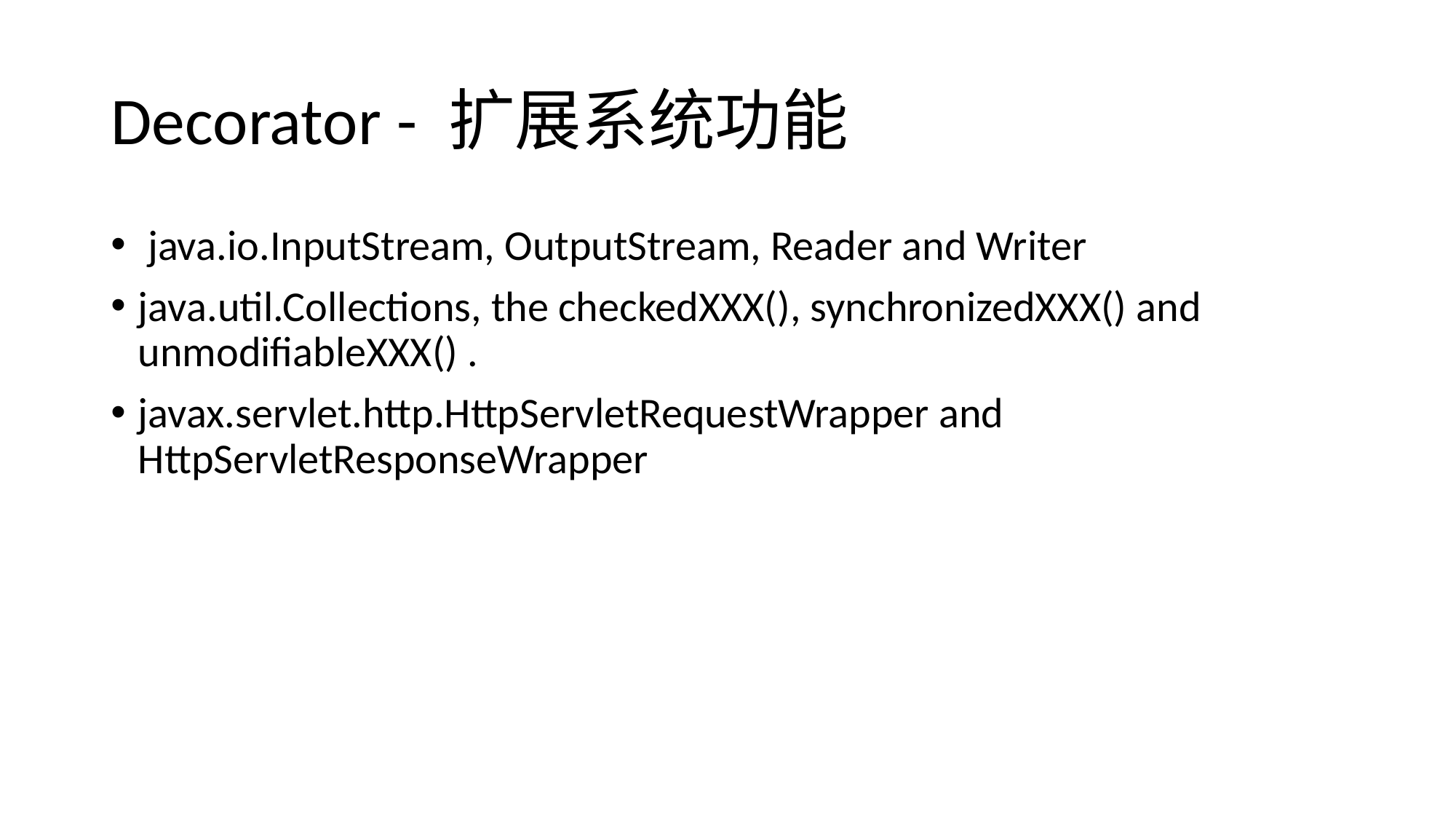

# Decorator - 扩展系统功能
 java.io.InputStream, OutputStream, Reader and Writer
java.util.Collections, the checkedXXX(), synchronizedXXX() and unmodifiableXXX() .
javax.servlet.http.HttpServletRequestWrapper and HttpServletResponseWrapper